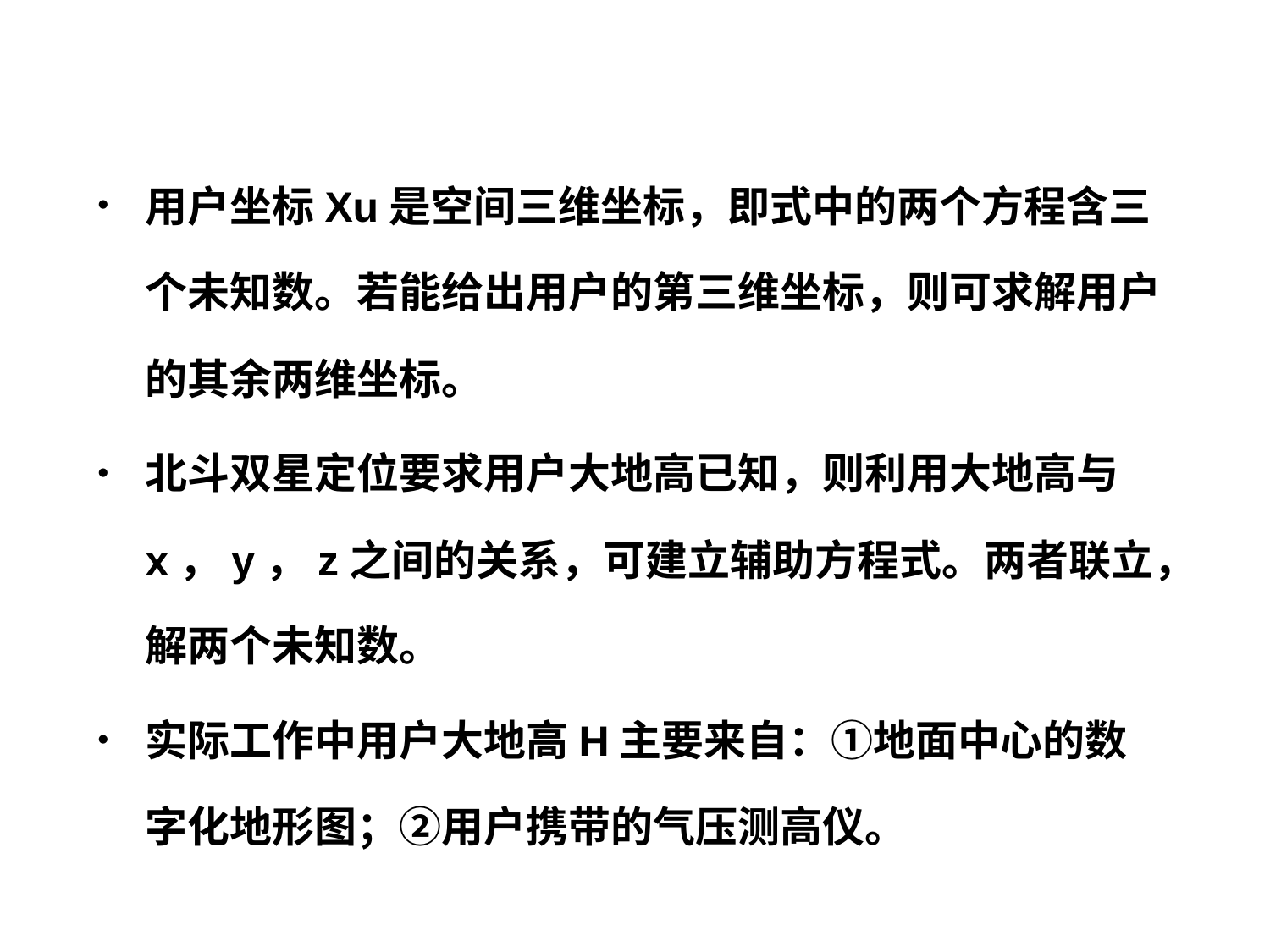

用户坐标Xu是空间三维坐标，即式中的两个方程含三个未知数。若能给出用户的第三维坐标，则可求解用户的其余两维坐标。
北斗双星定位要求用户大地高已知，则利用大地高与x，y，z之间的关系，可建立辅助方程式。两者联立，解两个未知数。
实际工作中用户大地高H主要来自：①地面中心的数字化地形图；②用户携带的气压测高仪。